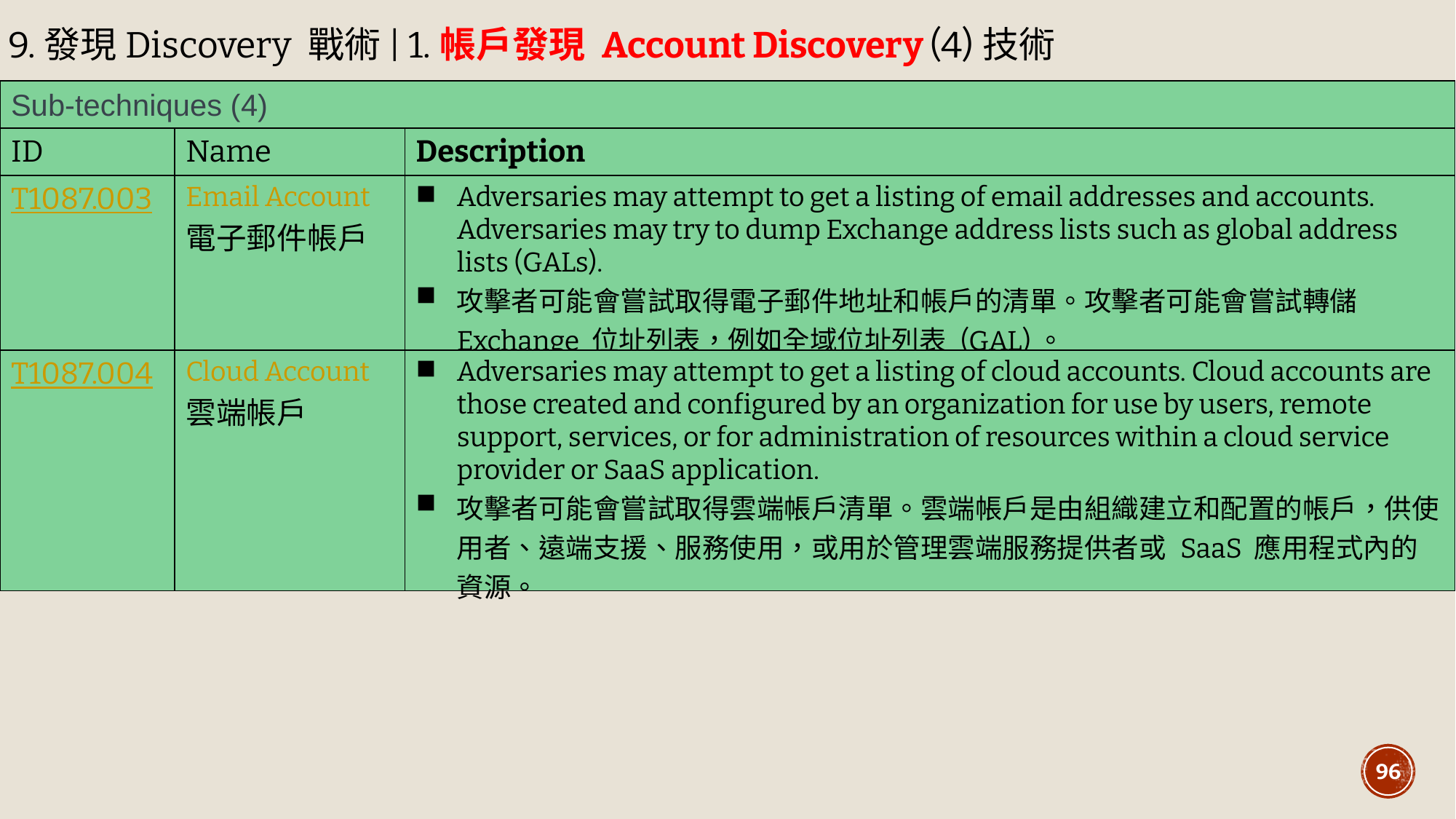

9.發現Discovery 戰術| 1.帳戶發現 Account Discovery (4)技術
| Sub-techniques (4) |  |  |
| --- | --- | --- |
| ID | Name | Description |
| T1087.003 | Email Account 電子郵件帳戶 | Adversaries may attempt to get a listing of email addresses and accounts. Adversaries may try to dump Exchange address lists such as global address lists (GALs). 攻擊者可能會嘗試取得電子郵件地址和帳戶的清單。攻擊者可能會嘗試轉儲 Exchange 位址列表，例如全域位址列表 (GAL)。 |
| T1087.004 | Cloud Account 雲端帳戶 | Adversaries may attempt to get a listing of cloud accounts. Cloud accounts are those created and configured by an organization for use by users, remote support, services, or for administration of resources within a cloud service provider or SaaS application. 攻擊者可能會嘗試取得雲端帳戶清單。雲端帳戶是由組織建立和配置的帳戶，供使用者、遠端支援、服務使用，或用於管理雲端服務提供者或 SaaS 應用程式內的資源。 |

96